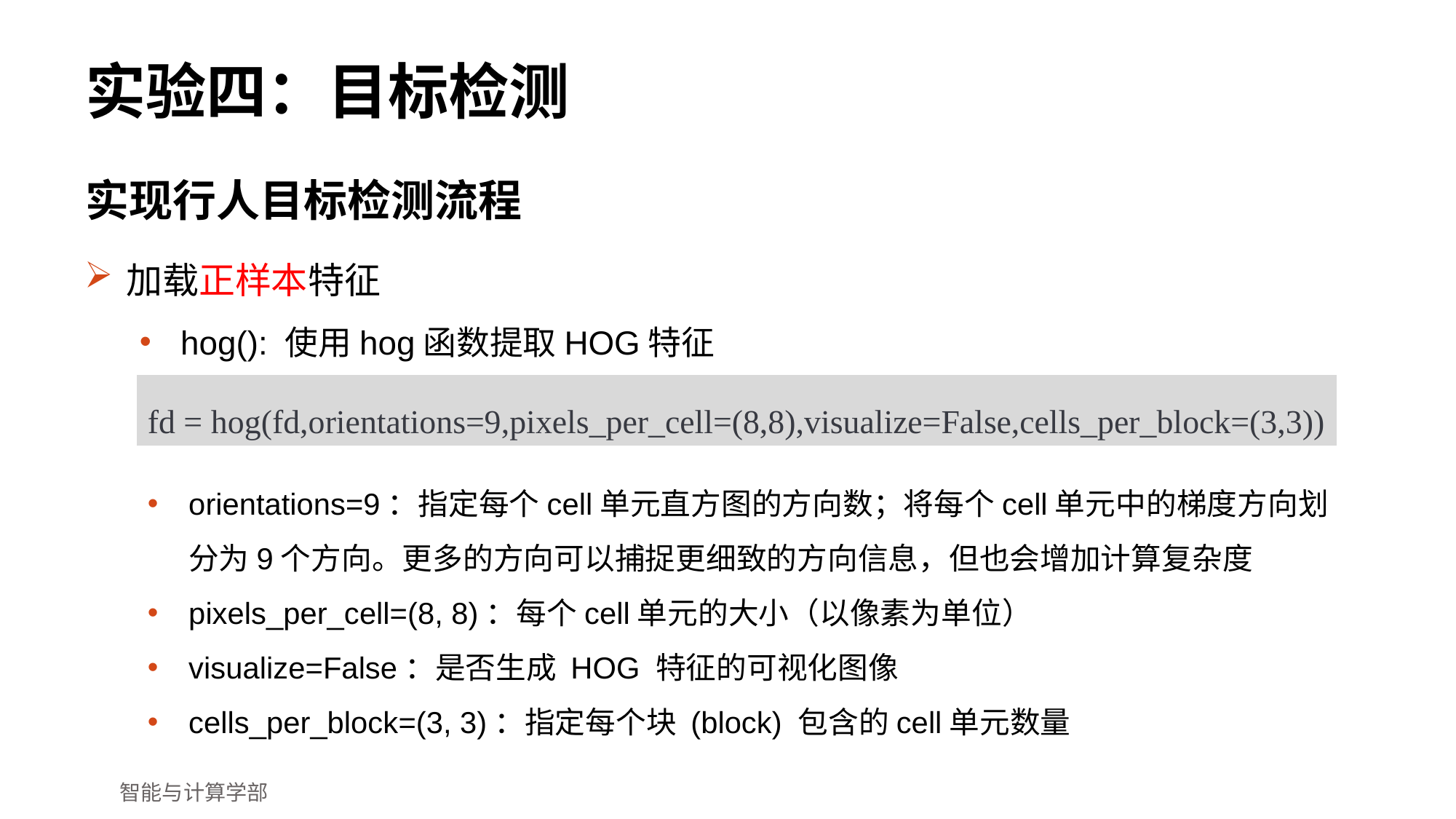

# 实验四：目标检测
实现行人目标检测流程
加载正样本特征
hog(): 使用hog函数提取HOG特征

fd = hog(fd,orientations=9,pixels_per_cell=(8,8),visualize=False,cells_per_block=(3,3))
orientations=9：指定每个cell单元直方图的方向数；将每个cell单元中的梯度方向划分为9个方向。更多的方向可以捕捉更细致的方向信息，但也会增加计算复杂度
pixels_per_cell=(8, 8)：每个cell单元的大小（以像素为单位）
visualize=False：是否生成 HOG 特征的可视化图像
cells_per_block=(3, 3)：指定每个块 (block) 包含的cell单元数量

18
智能与计算学部